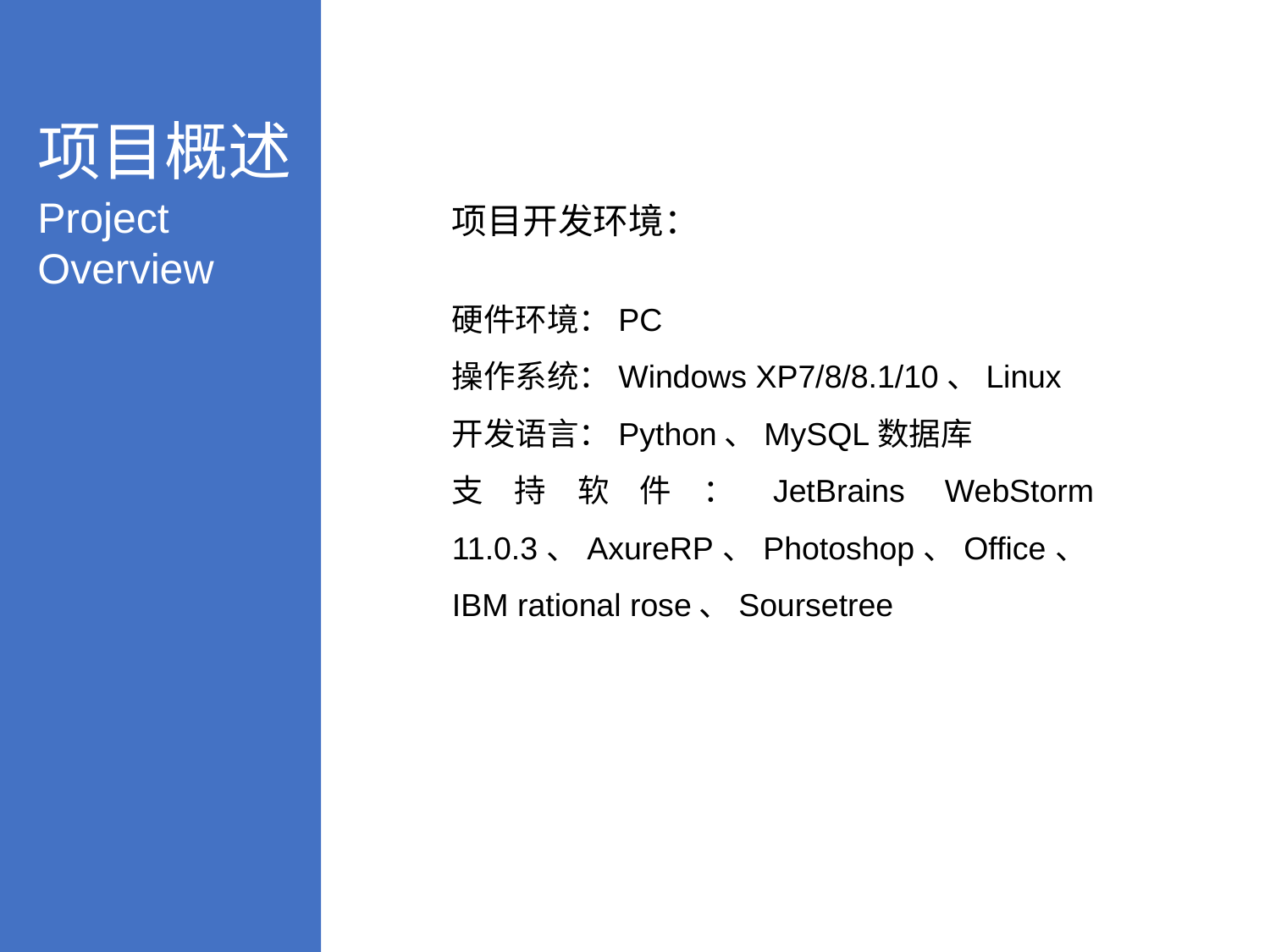

项目概述
Project Overview
项目开发环境：
硬件环境：PC
操作系统：Windows XP7/8/8.1/10、Linux
开发语言：Python、MySQL数据库
支持软件：JetBrains WebStorm 11.0.3、AxureRP、Photoshop、Office、IBM rational rose、Soursetree